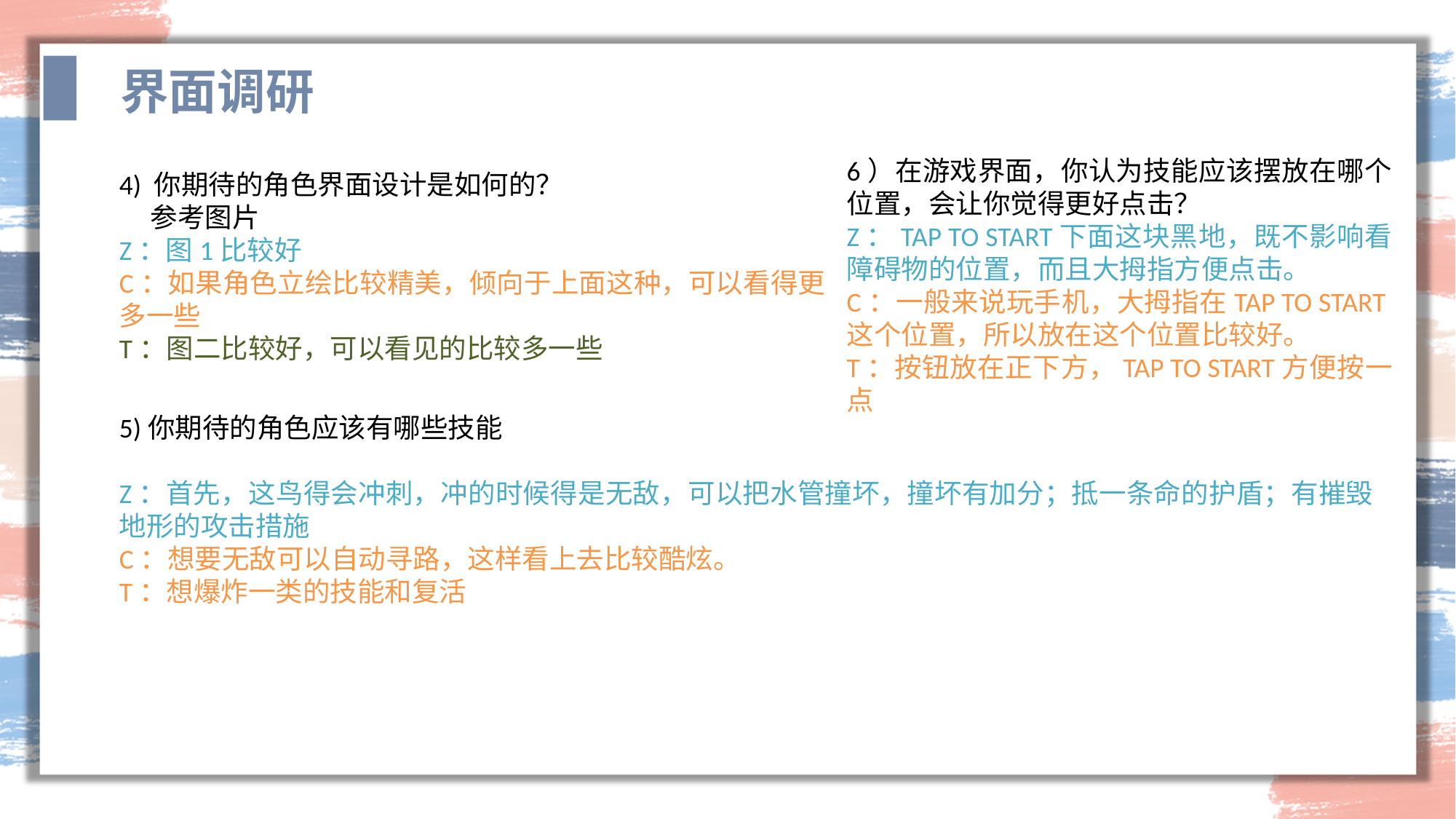

界面调研
6）在游戏界面，你认为技能应该摆放在哪个位置，会让你觉得更好点击？
Z：TAP TO START下面这块黑地，既不影响看障碍物的位置，而且大拇指方便点击。
C：一般来说玩手机，大拇指在TAP TO START这个位置，所以放在这个位置比较好。
T：按钮放在正下方，TAP TO START方便按一点

4) 你期待的角色界面设计是如何的？
    参考图片
Z：图1比较好
C：如果角色立绘比较精美，倾向于上面这种，可以看得更多一些
T：图二比较好，可以看见的比较多一些

5)你期待的角色应该有哪些技能

Z：首先，这鸟得会冲刺，冲的时候得是无敌，可以把水管撞坏，撞坏有加分；抵一条命的护盾；有摧毁地形的攻击措施
C：想要无敌可以自动寻路，这样看上去比较酷炫。
T：想爆炸一类的技能和复活